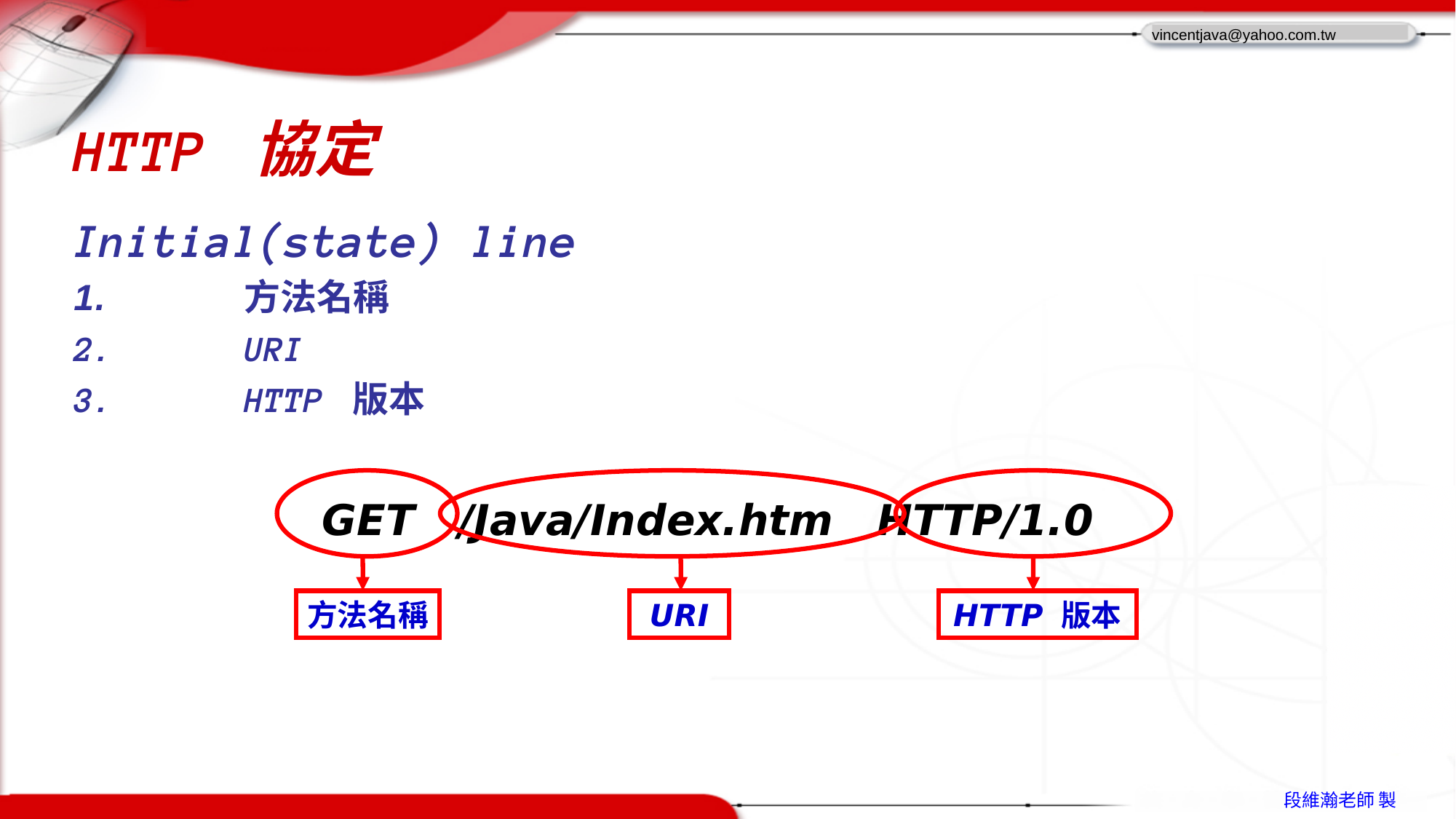

# HTTP 協定
Initial(state) line
	方法名稱
	URI
	HTTP 版本

GET   /Java/Index.htm   HTTP/1.0

方法名稱
URI
HTTP 版本